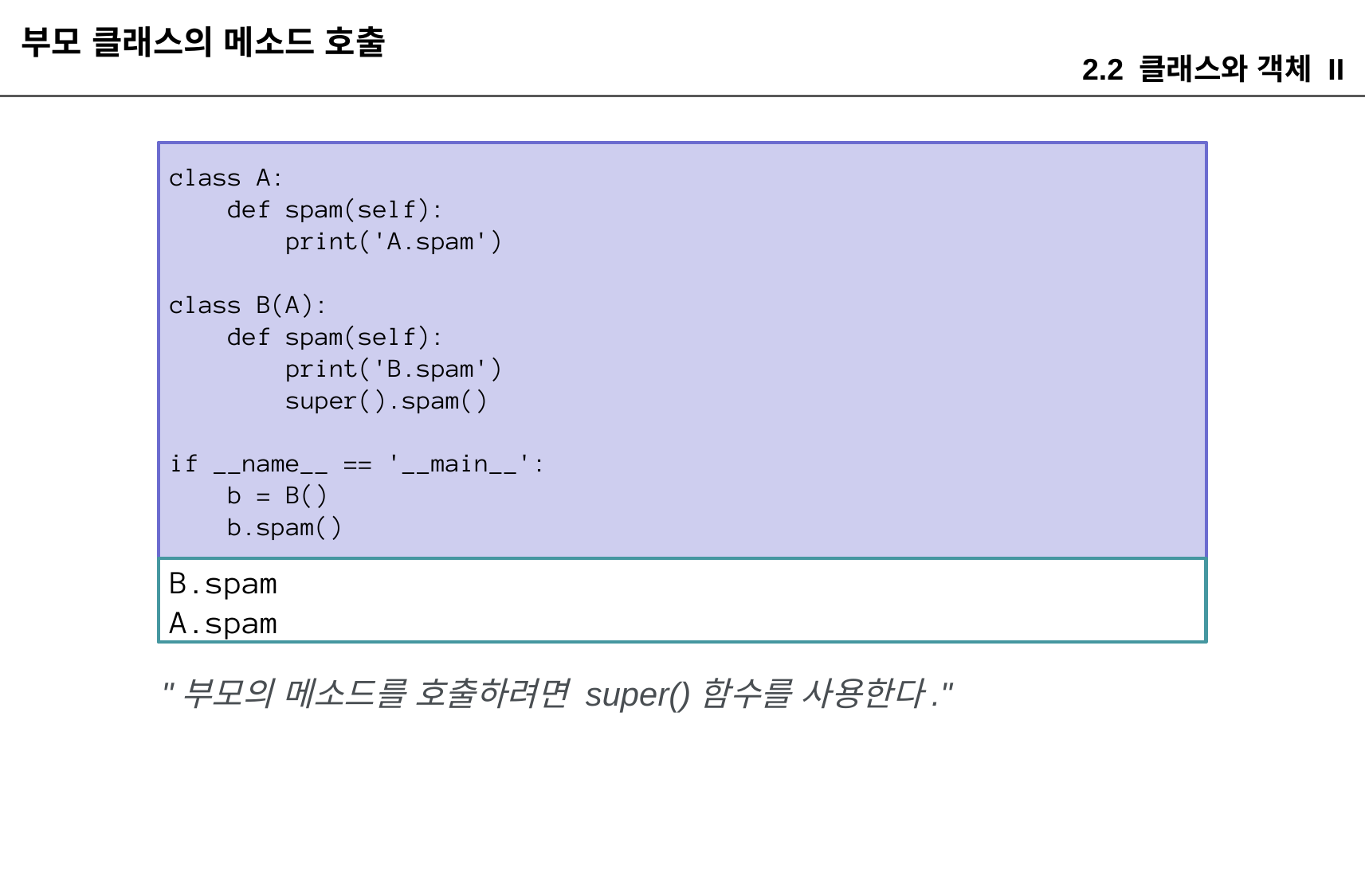

부모 클래스의 메소드 호출
2.2 클래스와 객체 II
class A:
    def spam(self):
        print('A.spam')

class B(A):
    def spam(self):
        print('B.spam')
        super().spam()

if __name__ == '__main__':
    b = B()
    b.spam()
B.spam
A.spam
"부모의 메소드를 호출하려면 super()함수를 사용한다."